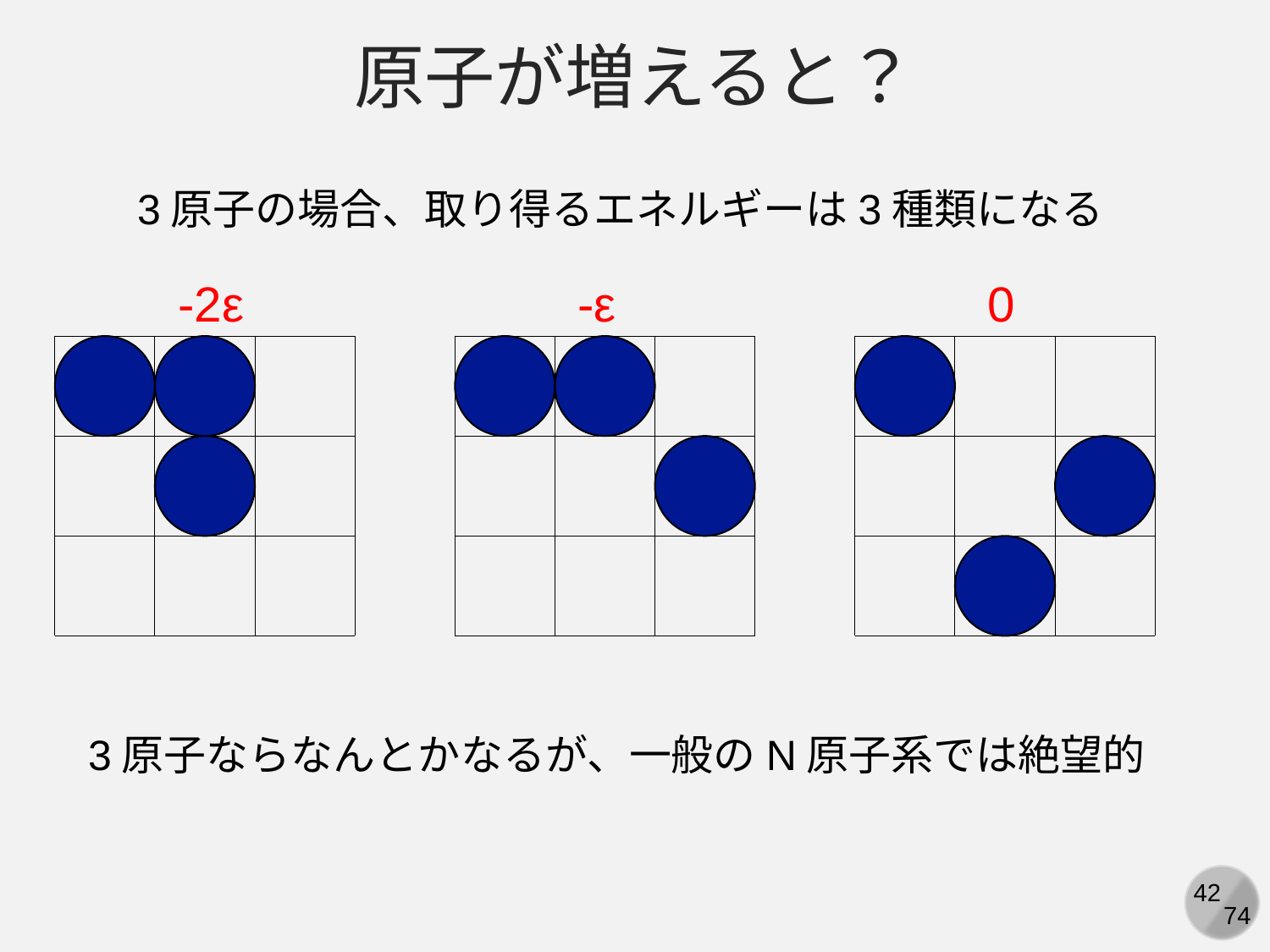

原子が増えると？
3原子の場合、取り得るエネルギーは3種類になる
-2ε
-ε
0

3原子ならなんとかなるが、一般のN原子系では絶望的